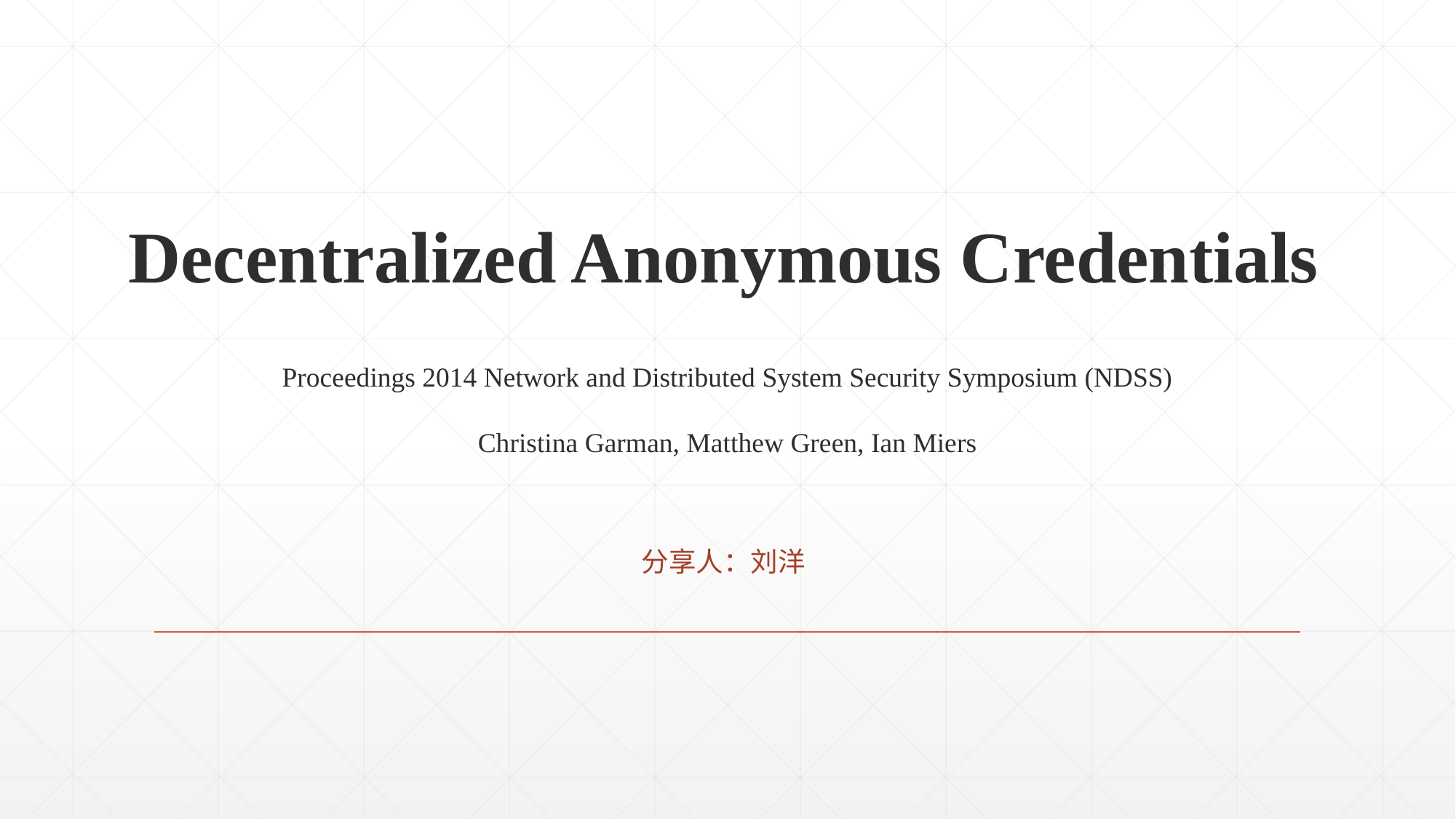

Decentralized Anonymous Credentials
Proceedings 2014 Network and Distributed System Security Symposium (NDSS)

Christina Garman, Matthew Green, Ian Miers
分享人：刘洋